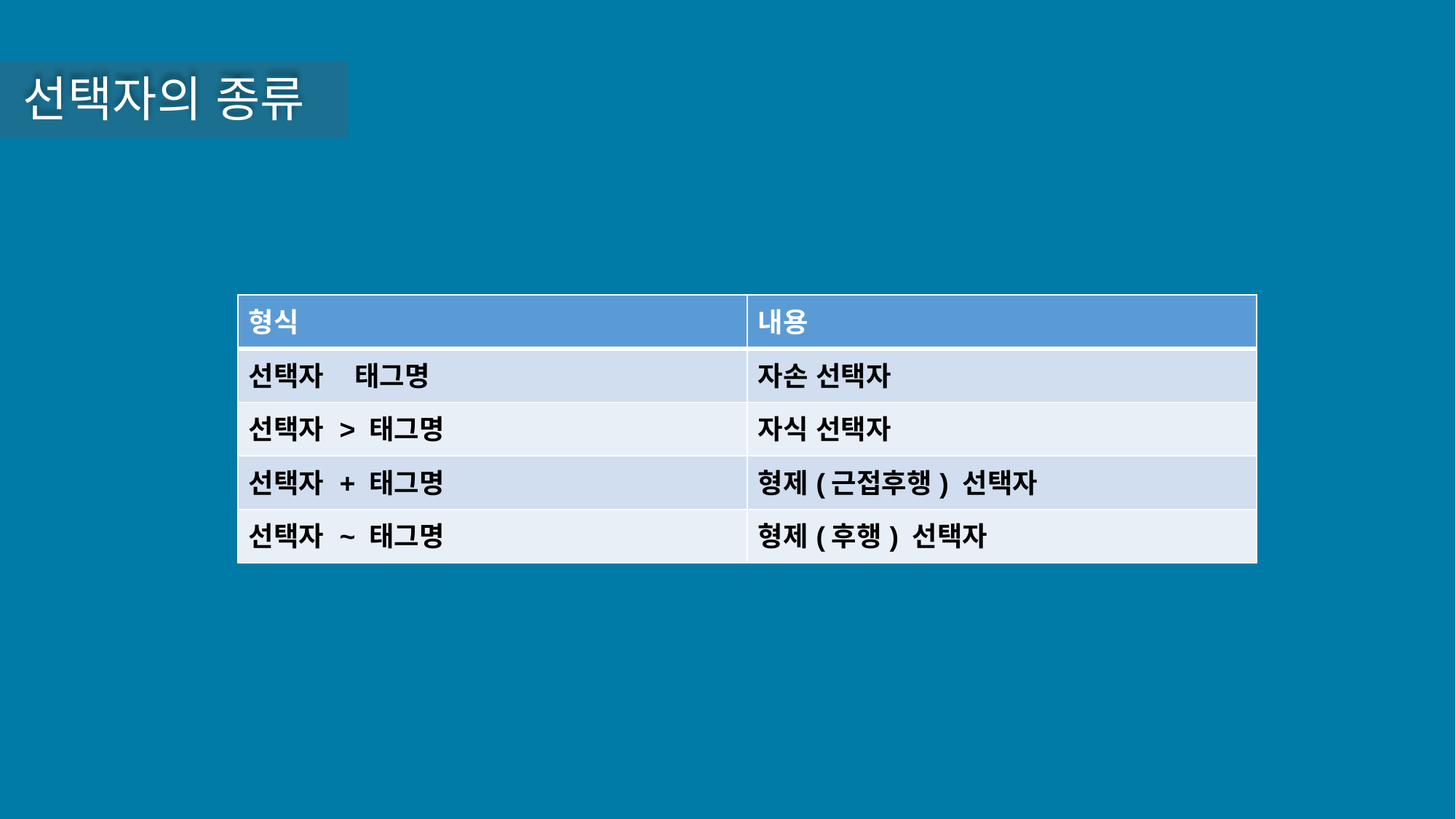

선택자의 종류
| 형식 | 내용 |
| --- | --- |
| 선택자 태그명 | 자손 선택자 |
| 선택자 > 태그명 | 자식 선택자 |
| 선택자 + 태그명 | 형제(근접후행) 선택자 |
| 선택자 ~ 태그명 | 형제(후행) 선택자 |